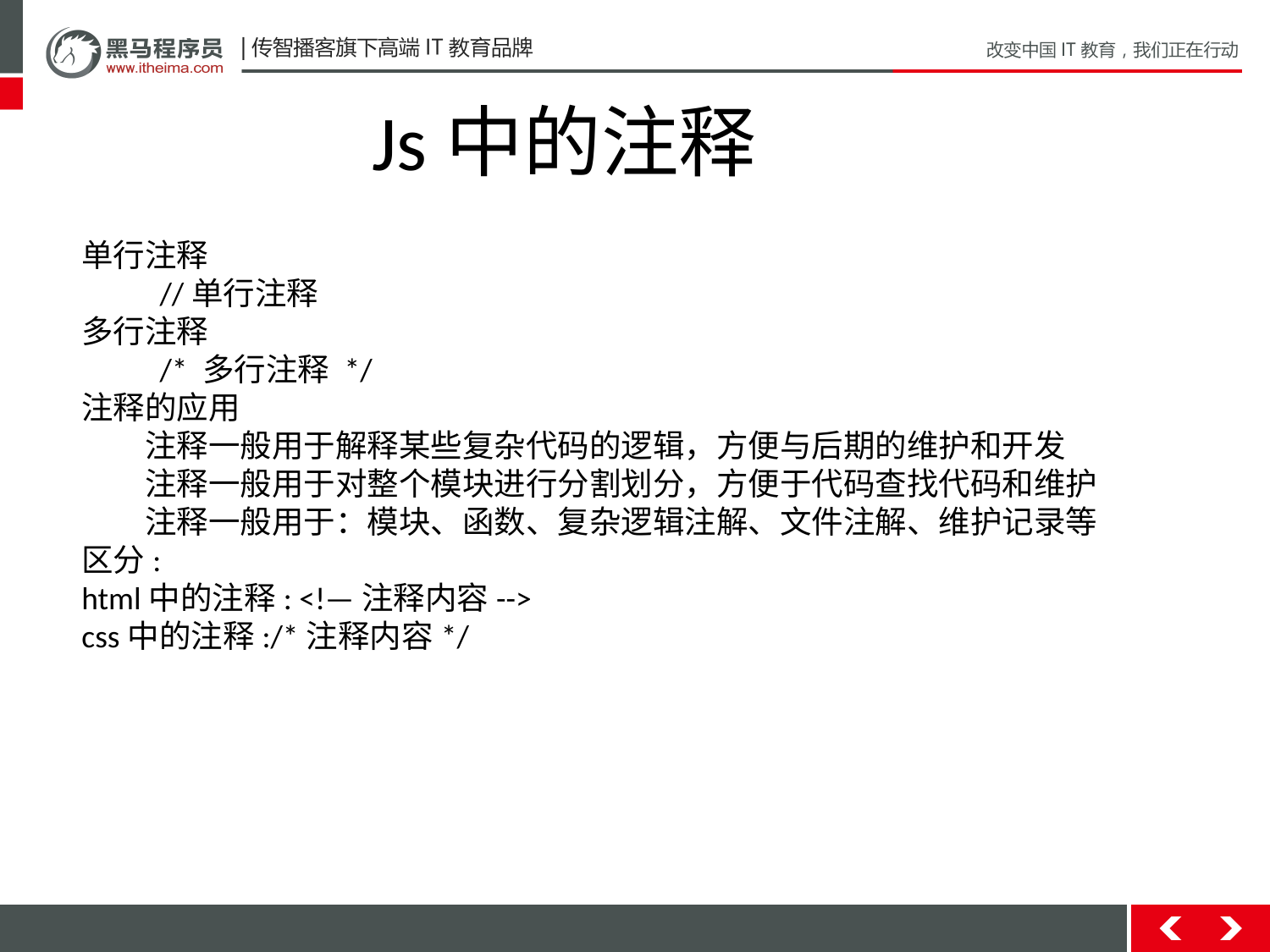

Js中的注释
单行注释
  //单行注释
多行注释
  /* 多行注释 */
注释的应用
注释一般用于解释某些复杂代码的逻辑，方便与后期的维护和开发
注释一般用于对整个模块进行分割划分，方便于代码查找代码和维护
注释一般用于：模块、函数、复杂逻辑注解、文件注解、维护记录等
区分:
html中的注释: <!—注释内容-->
css中的注释:/*注释内容*/